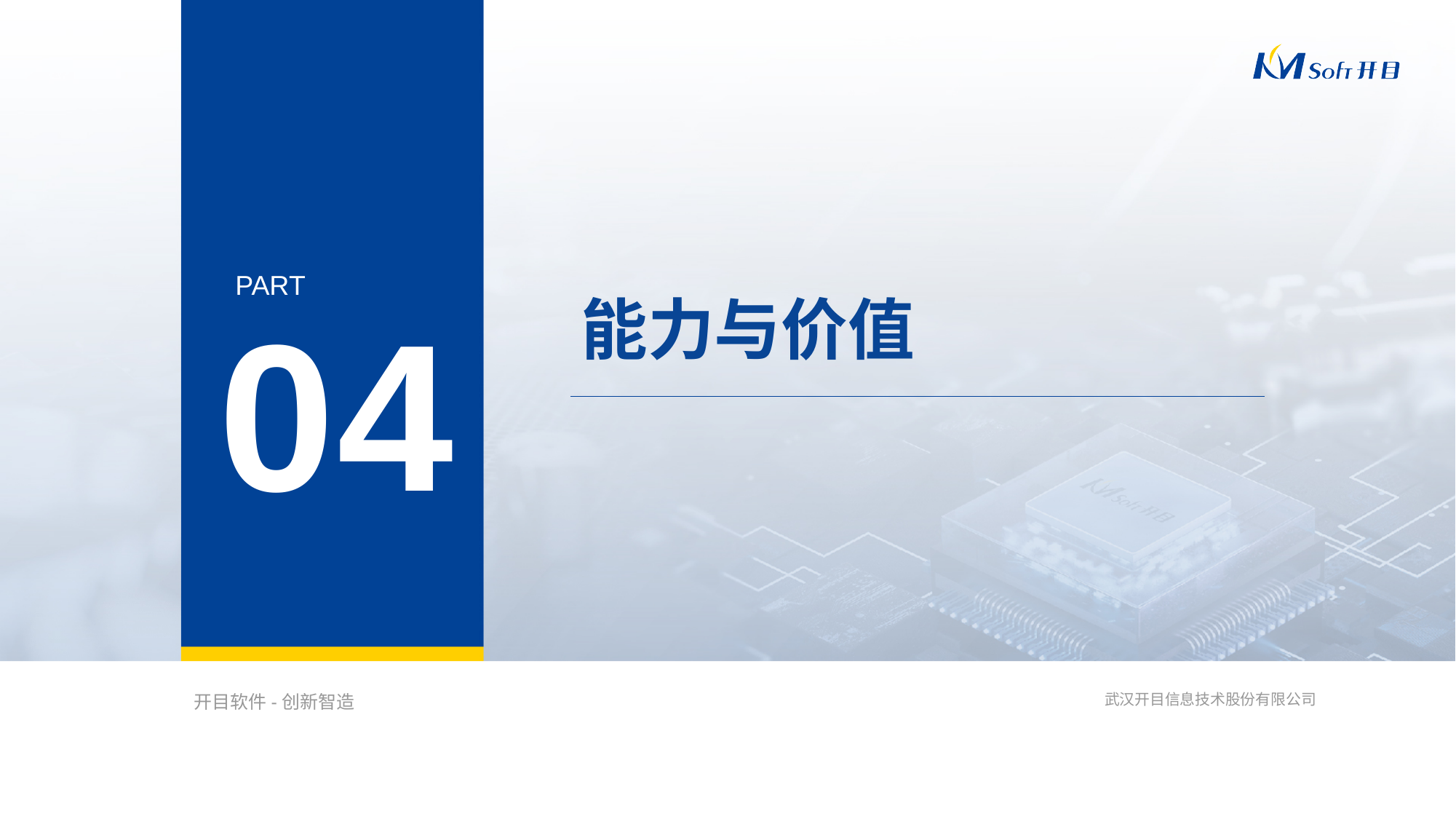

# 能力与价值
04
序号字体Arial 、字号138
目录标题为主体蓝色（rgb8,69,149），微软雅黑44号加粗；
子标题黑色浅色25%，微软雅黑18号